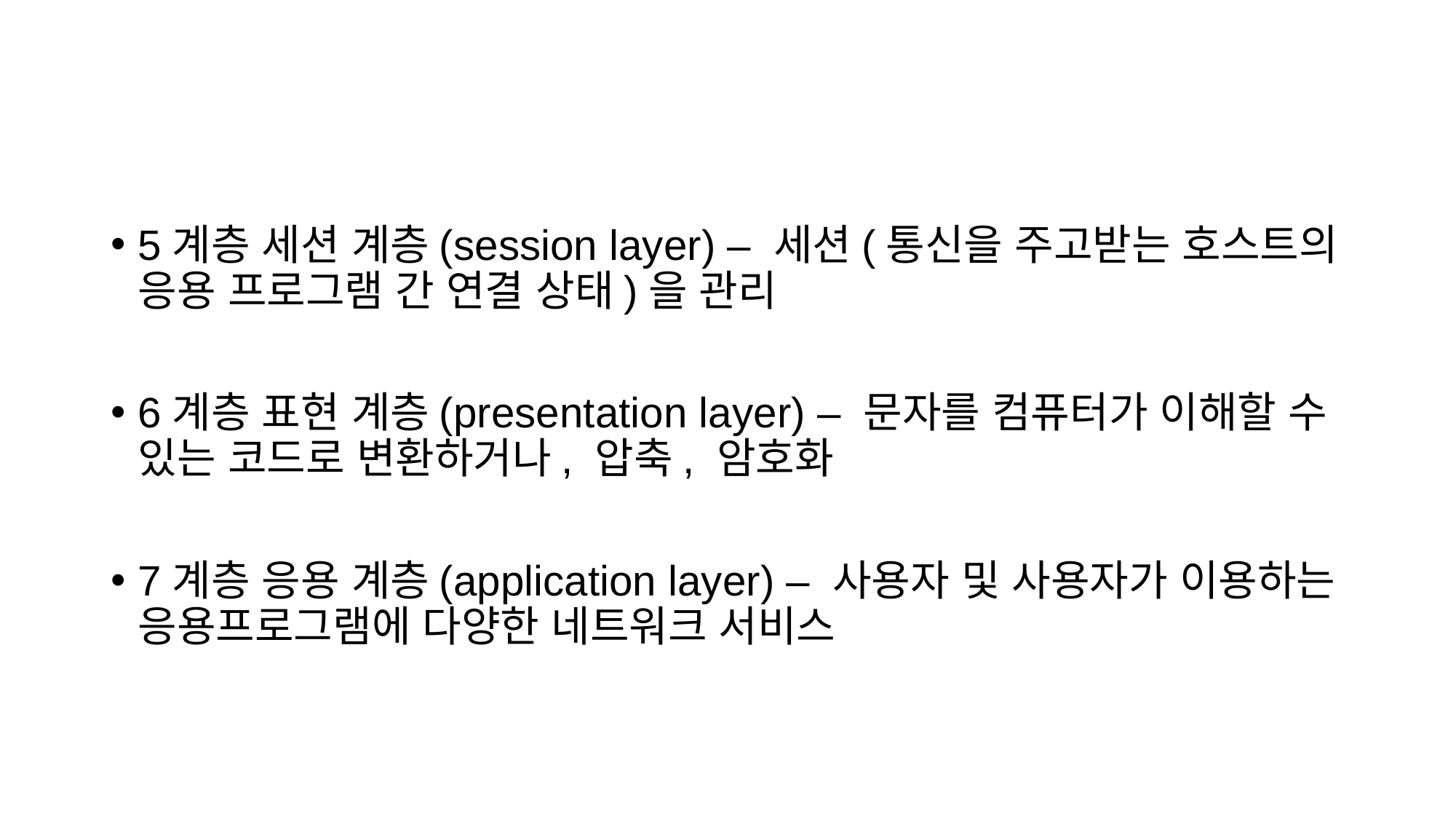

#
5계층 세션 계층(session layer) – 세션(통신을 주고받는 호스트의 응용 프로그램 간 연결 상태)을 관리

6계층 표현 계층(presentation layer) – 문자를 컴퓨터가 이해할 수 있는 코드로 변환하거나, 압축, 암호화

7계층 응용 계층(application layer) – 사용자 및 사용자가 이용하는 응용프로그램에 다양한 네트워크 서비스